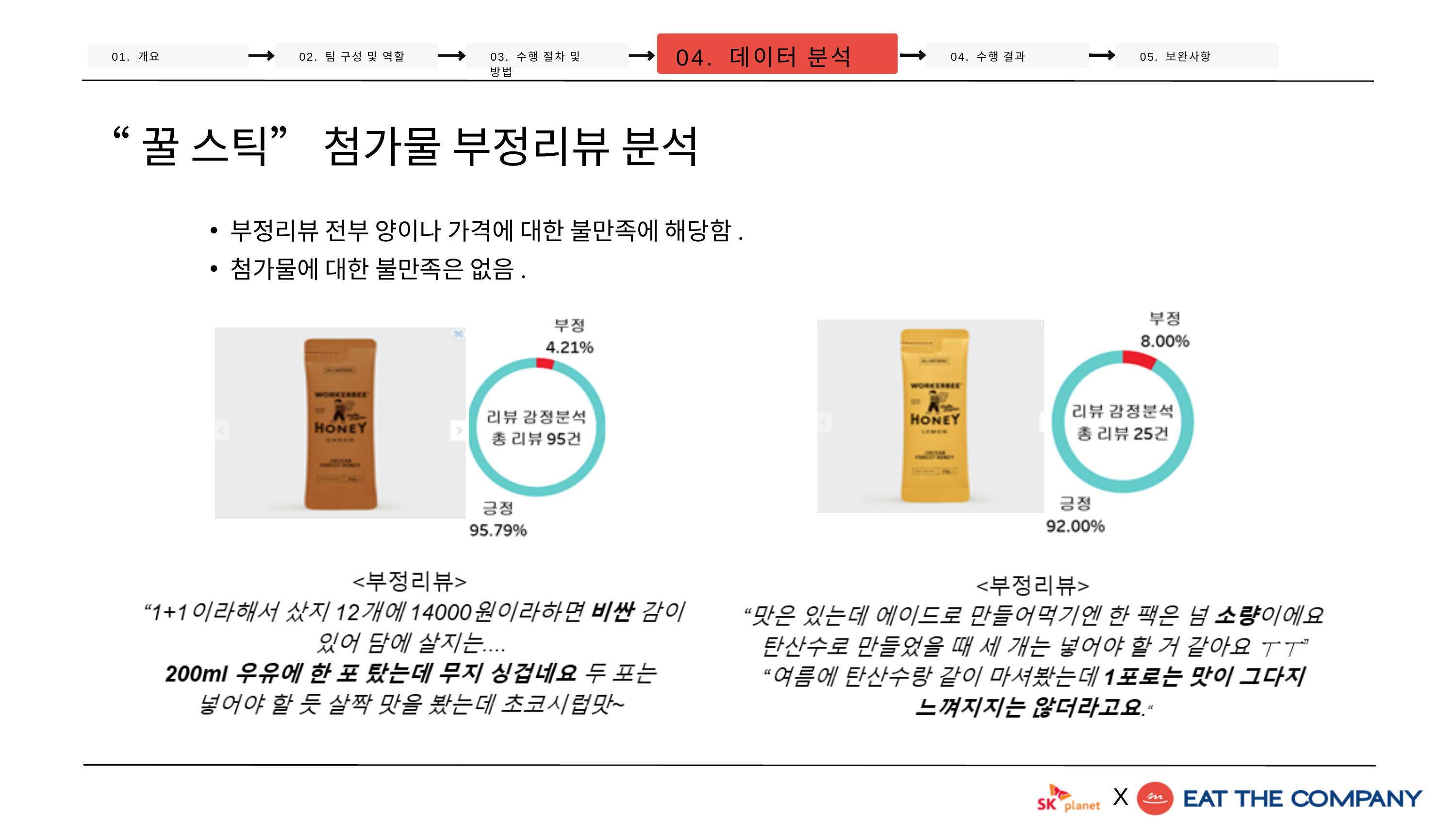

04. 데이터 분석

01. 개요

02. 팀 구성 및 역할

03. 수행 절차 및 방법

04. 수행 결과

05. 보완사항

“꿀 스틱” 첨가물 부정리뷰 분석

부정리뷰 전부 양이나 가격에 대한 불만족에 해당함.

첨가물에 대한 불만족은 없음.

X